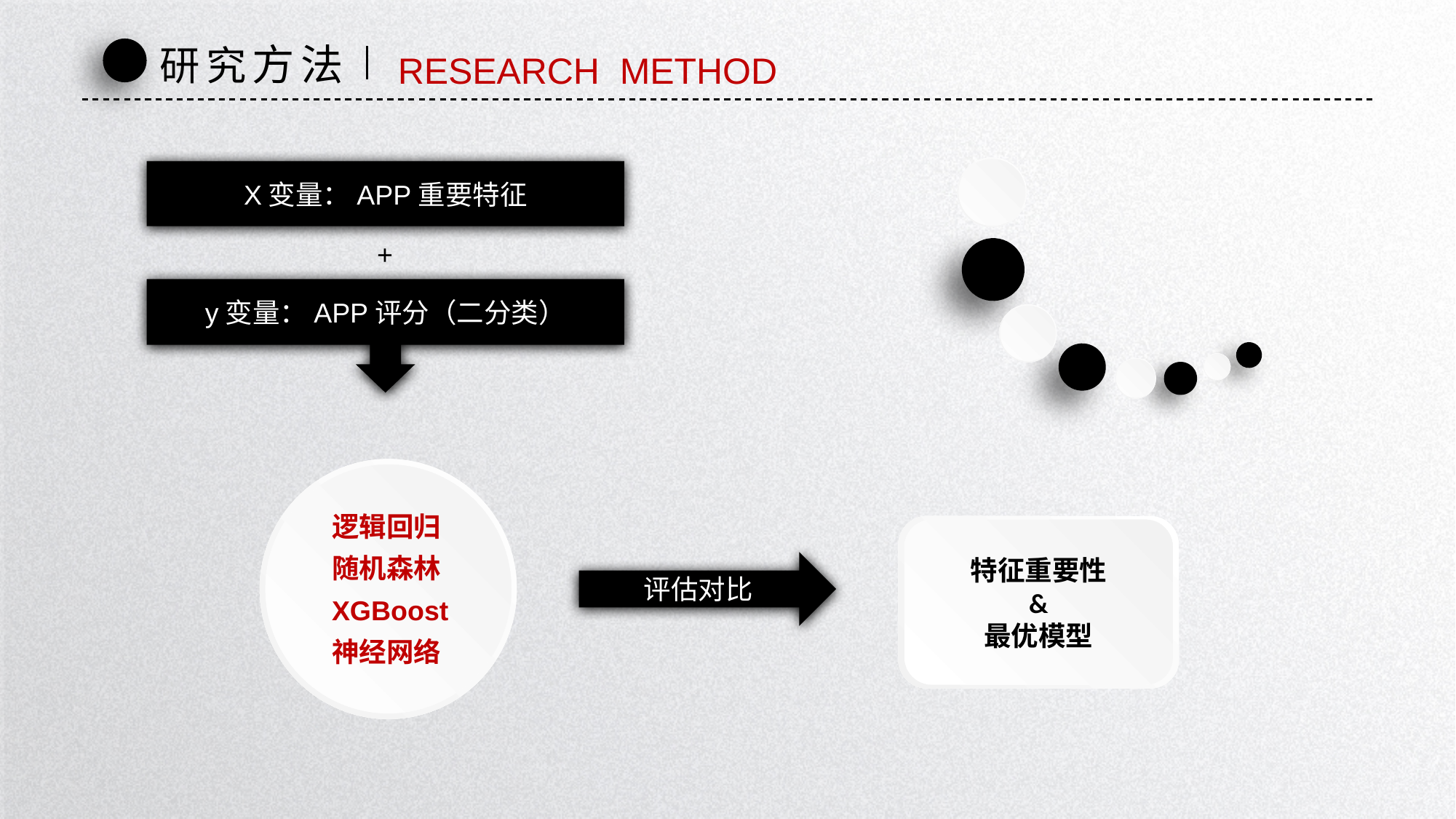

研究方法

RESEARCH  METHOD
X变量：APP重要特征

+
y变量：APP评分（二分类）

逻辑回归
随机森林
XGBoost
神经网络

特征重要性
&
最优模型
评估对比
延时符